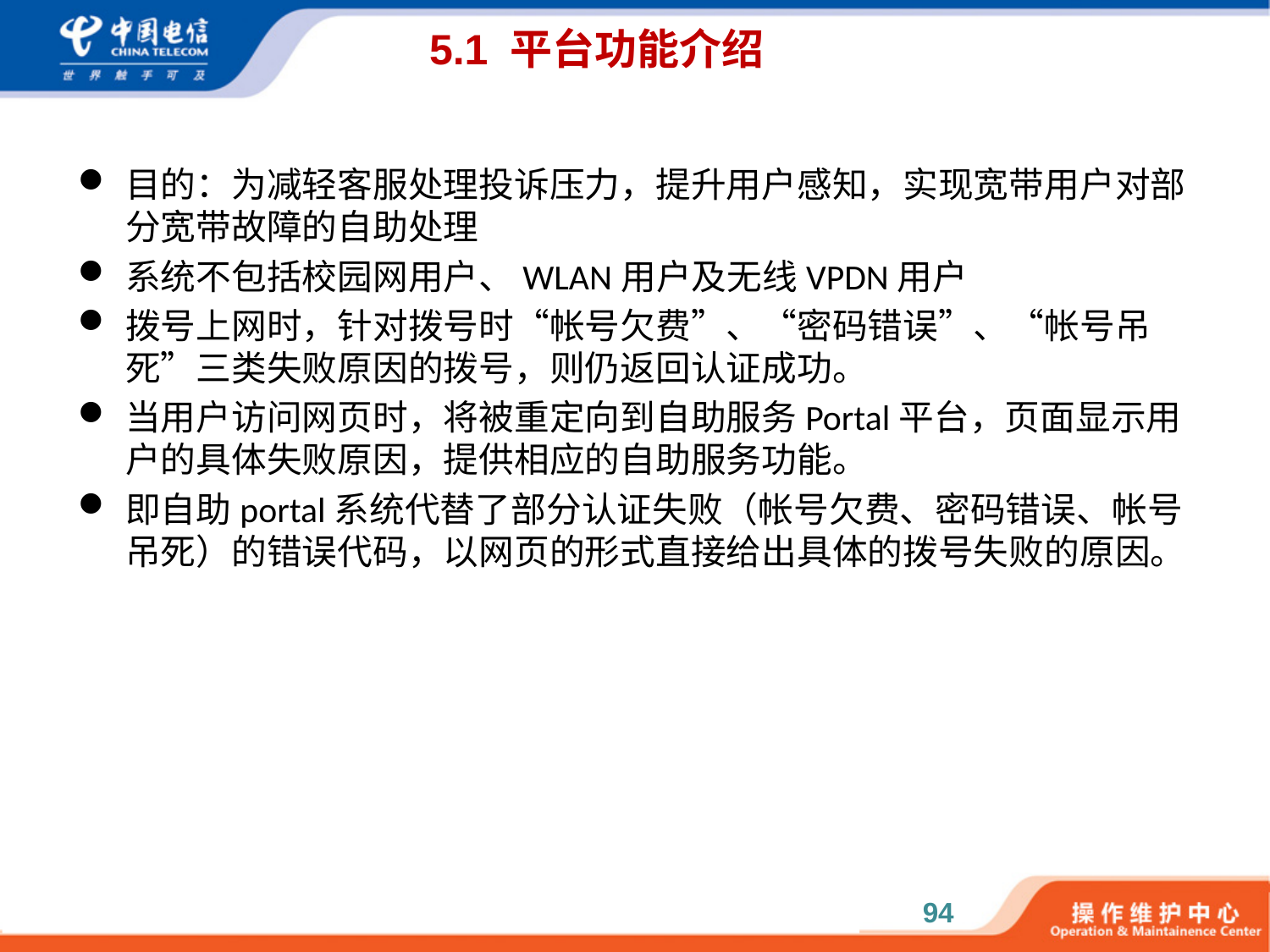

# 5.1 平台功能介绍
目的：为减轻客服处理投诉压力，提升用户感知，实现宽带用户对部分宽带故障的自助处理
系统不包括校园网用户、WLAN用户及无线VPDN用户
拨号上网时，针对拨号时“帐号欠费”、“密码错误”、“帐号吊死”三类失败原因的拨号，则仍返回认证成功。
当用户访问网页时，将被重定向到自助服务Portal平台，页面显示用户的具体失败原因，提供相应的自助服务功能。
即自助portal系统代替了部分认证失败（帐号欠费、密码错误、帐号吊死）的错误代码，以网页的形式直接给出具体的拨号失败的原因。